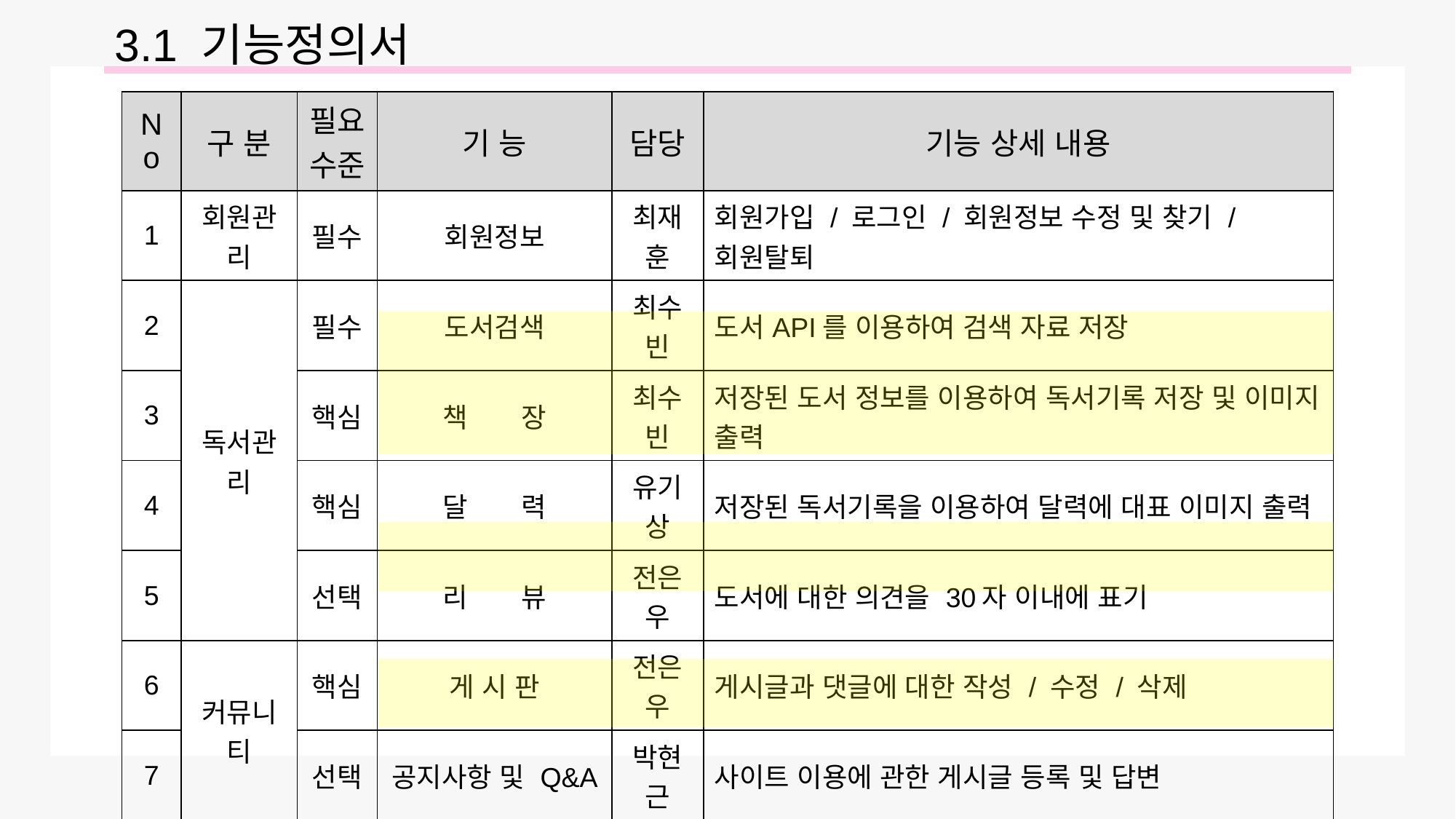

3.1 기능정의서
| No | 구 분 | 필요수준 | 기 능 | 담당 | 기능 상세 내용 |
| --- | --- | --- | --- | --- | --- |
| 1 | 회원관리 | 필수 | 회원정보 | 최재훈 | 회원가입 / 로그인 / 회원정보 수정 및 찾기 / 회원탈퇴 |
| 2 | 독서관리 | 필수 | 도서검색 | 최수빈 | 도서API를 이용하여 검색 자료 저장 |
| 3 |  | 핵심 | 책 장 | 최수빈 | 저장된 도서 정보를 이용하여 독서기록 저장 및 이미지 출력 |
| 4 |  | 핵심 | 달 력 | 유기상 | 저장된 독서기록을 이용하여 달력에 대표 이미지 출력 |
| 5 |  | 선택 | 리 뷰 | 전은우 | 도서에 대한 의견을 30자 이내에 표기 |
| 6 | 커뮤니티 | 핵심 | 게 시 판 | 전은우 | 게시글과 댓글에 대한 작성 / 수정 / 삭제 |
| 7 |  | 선택 | 공지사항 및 Q&A | 박현근 | 사이트 이용에 관한 게시글 등록 및 답변 |
| 8 | 지도검색 | 필수 | 도서관 및 서점 찾기 | 유기상 | 선택한 지역에 대하여 도서관 및 서점 위치 표기 |